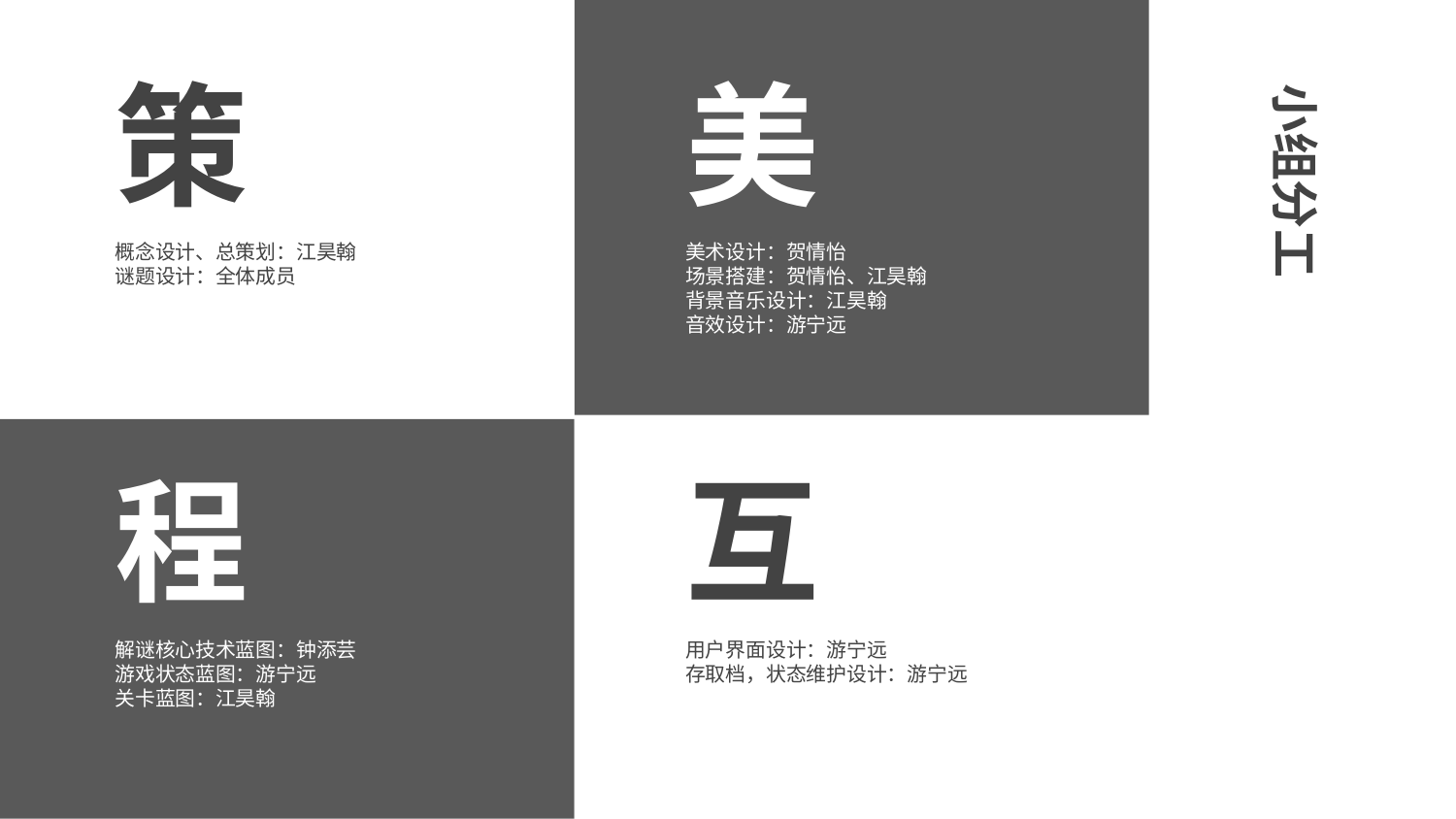

# 策
美
概念设计、总策划：江昊翰
谜题设计：全体成员
美术设计：贺情怡
场景搭建：贺情怡、江昊翰
背景音乐设计：江昊翰
音效设计：游宁远
小组分工

程
互
解谜核心技术蓝图：钟添芸
游戏状态蓝图：游宁远
关卡蓝图：江昊翰
用户界面设计：游宁远
存取档，状态维护设计：游宁远